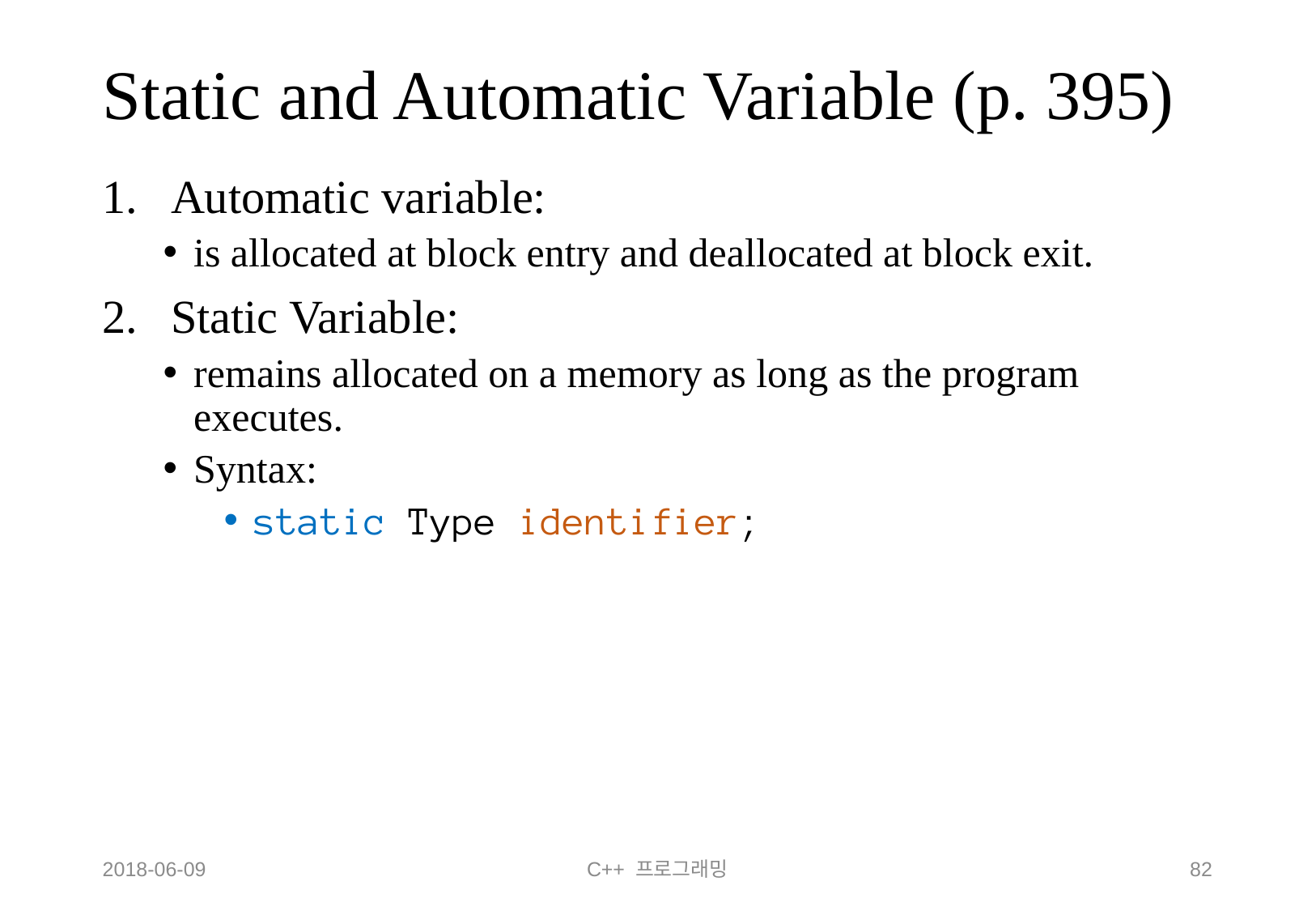

# Static and Automatic Variable (p. 395)
Automatic variable:
is allocated at block entry and deallocated at block exit.
Static Variable:
remains allocated on a memory as long as the program executes.
Syntax:
static Type identifier;

2018-06-09
C++ 프로그래밍
82